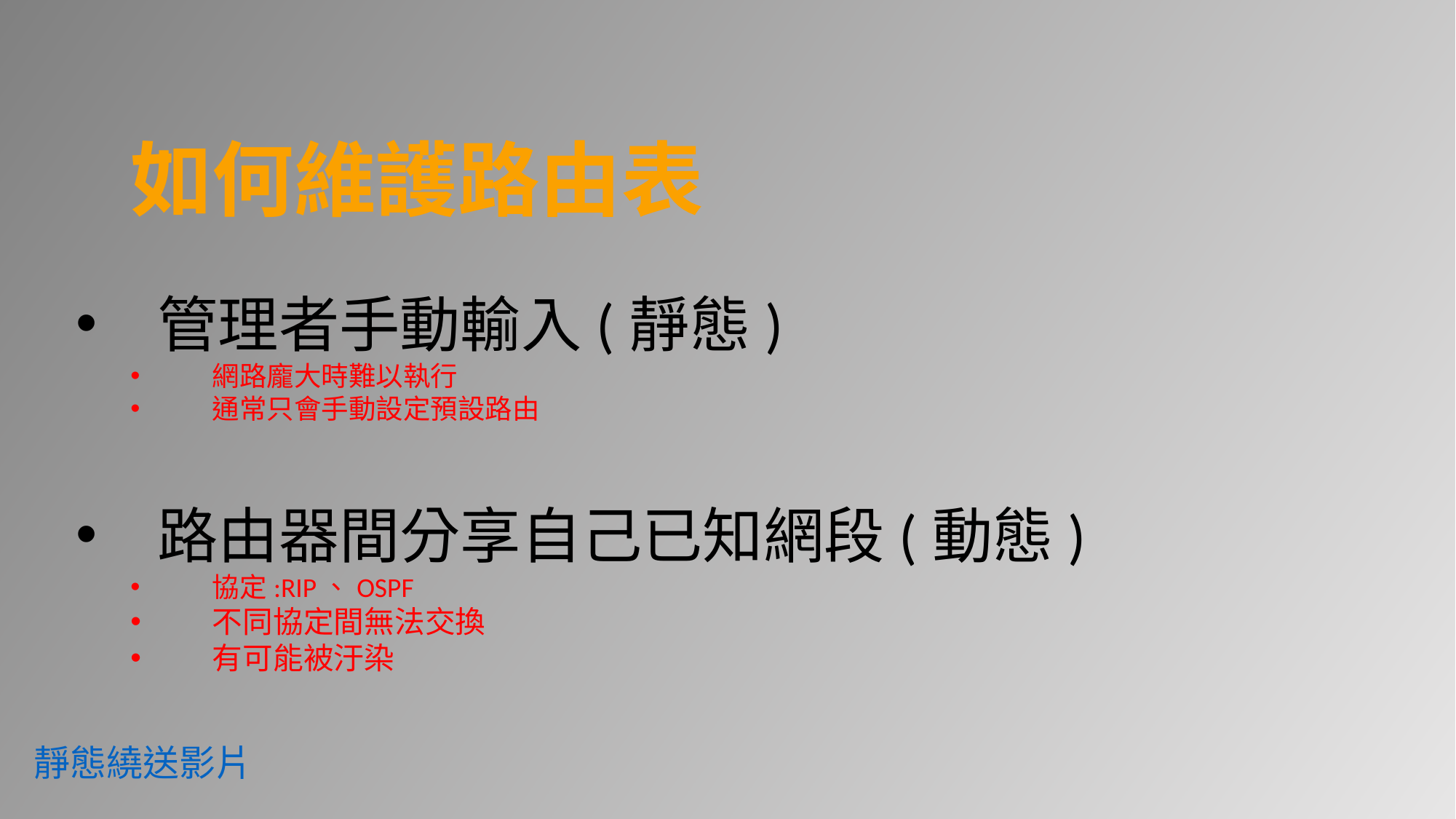

如何維護路由表

管理者手動輸入(靜態)
網路龐大時難以執行
通常只會手動設定預設路由

路由器間分享自己已知網段(動態)
協定:RIP、OSPF
不同協定間無法交換
有可能被汙染

靜態繞送影片